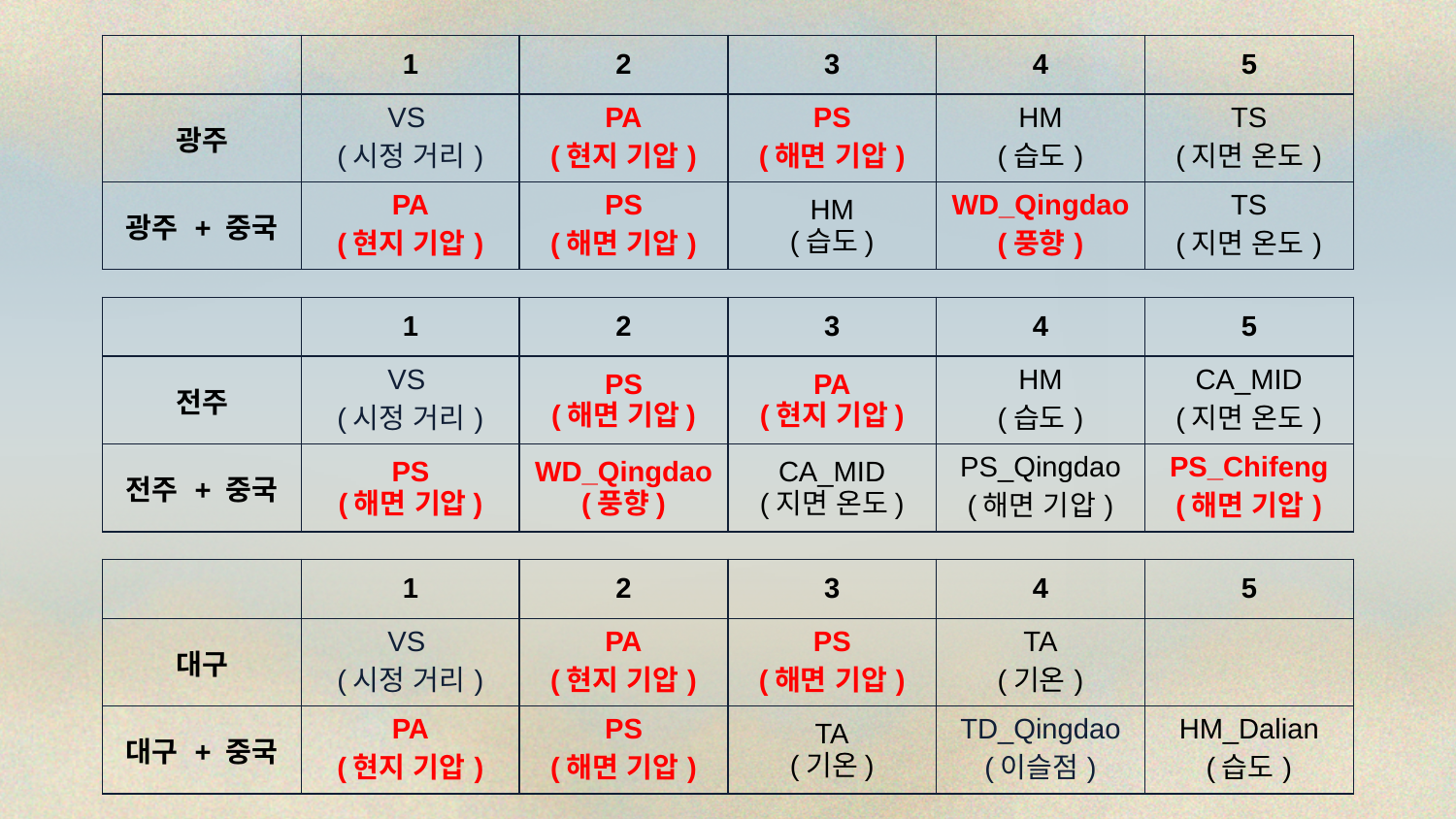

|  | 1 | 2 | 3 | 4 | 5 |
| --- | --- | --- | --- | --- | --- |
| 광주 | VS (시정 거리) | PA (현지 기압) | PS (해면 기압) | HM (습도) | TS (지면 온도) |
| 광주 + 중국 | PA (현지 기압) | PS (해면 기압) | HM (습도) | WD\_Qingdao(풍향) | TS (지면 온도) |
|  | 1 | 2 | 3 | 4 | 5 |
| --- | --- | --- | --- | --- | --- |
| 전주 | VS (시정 거리) | PS (해면 기압) | PA (현지 기압) | HM (습도) | CA\_MID (지면 온도) |
| 전주 + 중국 | PS (해면 기압) | WD\_Qingdao(풍향) | CA\_MID (지면 온도) | PS\_Qingdao (해면 기압) | PS\_Chifeng (해면 기압) |
|  | 1 | 2 | 3 | 4 | 5 |
| --- | --- | --- | --- | --- | --- |
| 대구 | VS (시정 거리) | PA (현지 기압) | PS (해면 기압) | TA (기온) |  |
| 대구 + 중국 | PA (현지 기압) | PS (해면 기압) | TA (기온) | TD\_Qingdao (이슬점) | HM\_Dalian (습도) |